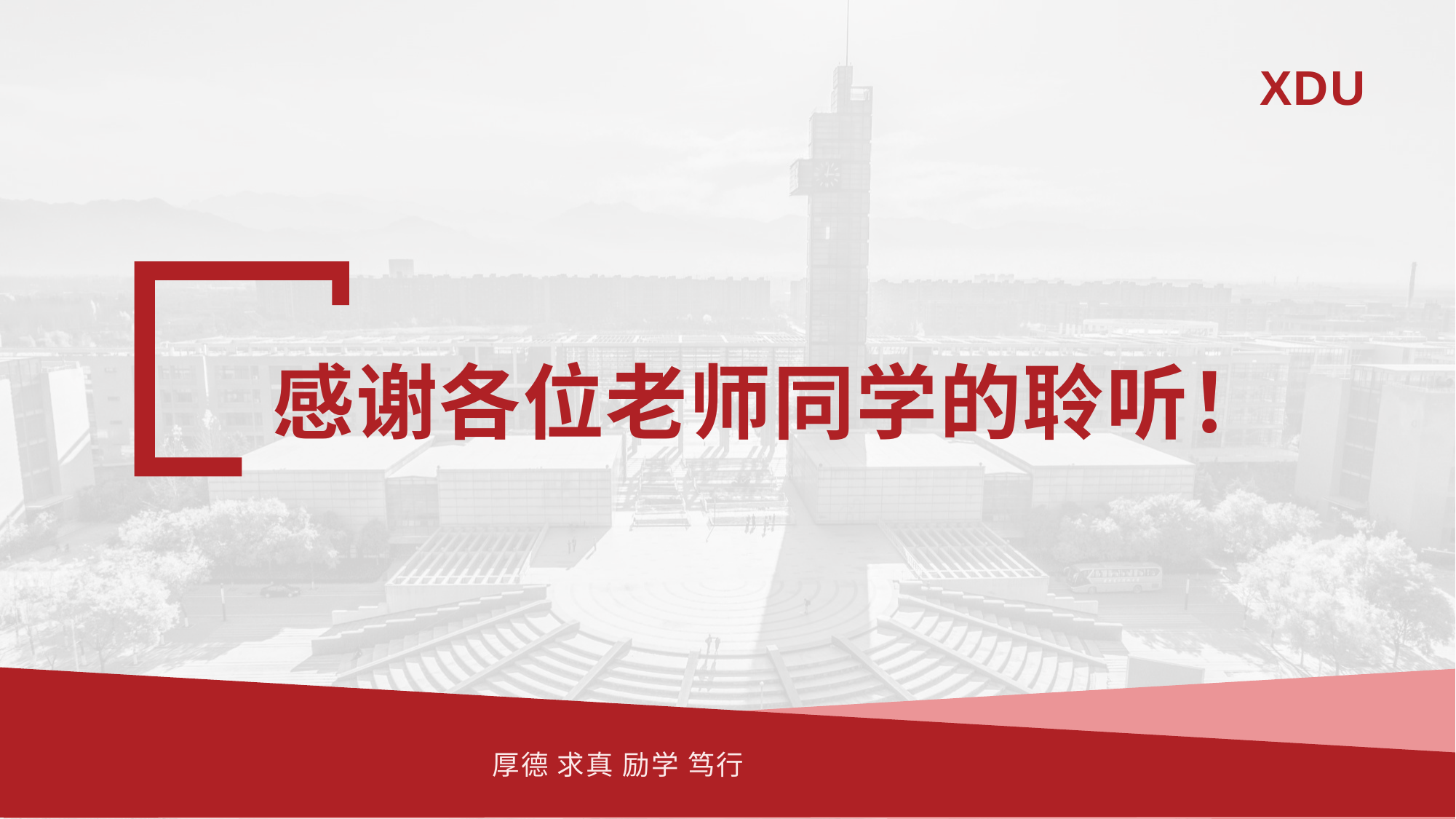

感谢各位老师同学的聆听！

厚德 求真 励学 笃行
2024/12/30
西安电子科技大学
24